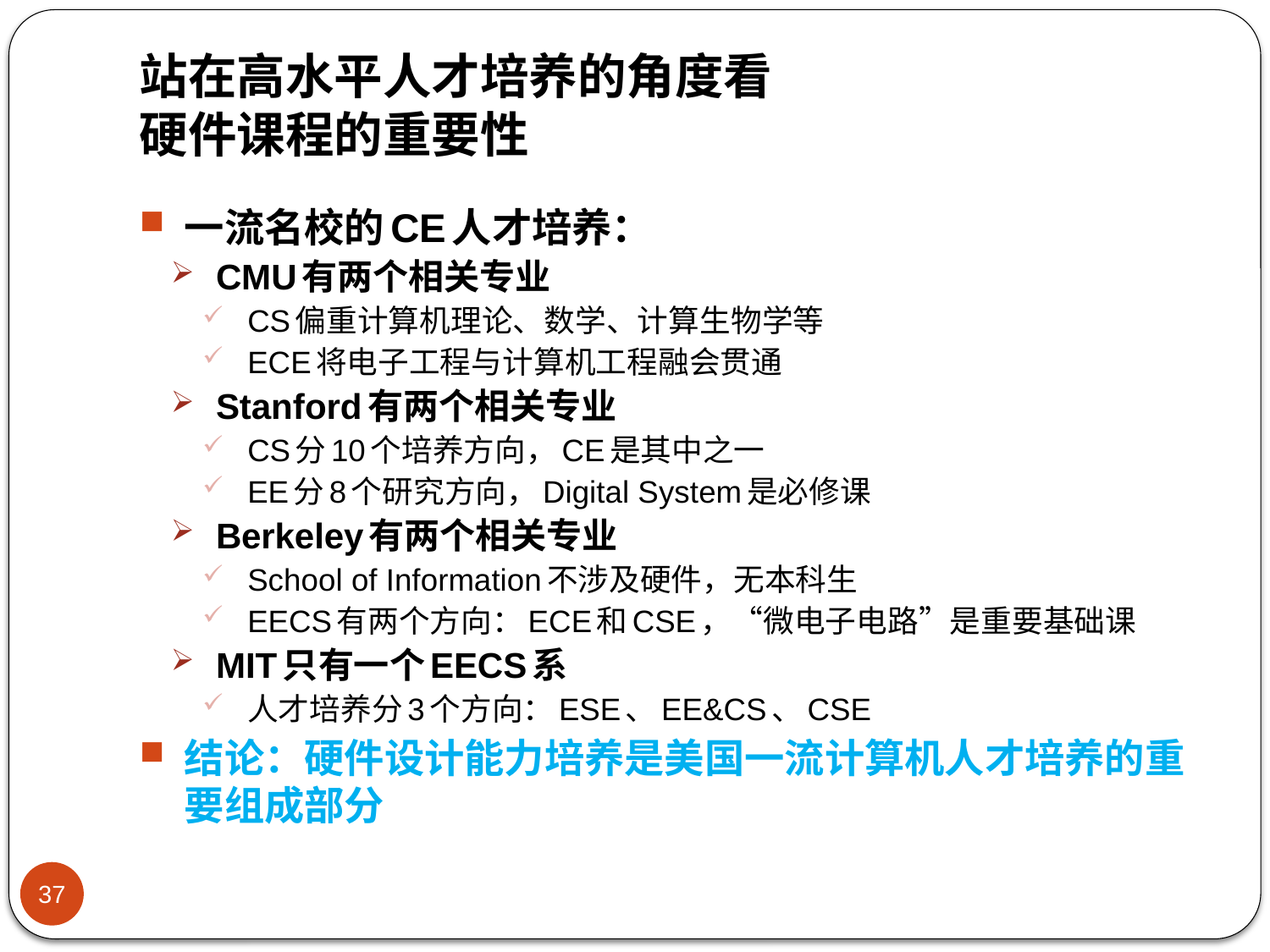

# 站在高水平人才培养的角度看 硬件课程的重要性
一流名校的CE人才培养：
CMU有两个相关专业
CS偏重计算机理论、数学、计算生物学等
ECE将电子工程与计算机工程融会贯通
Stanford有两个相关专业
CS分10个培养方向，CE是其中之一
EE分8个研究方向，Digital System是必修课
Berkeley有两个相关专业
School of Information不涉及硬件，无本科生
EECS有两个方向：ECE和CSE，“微电子电路”是重要基础课
MIT只有一个EECS系
人才培养分3个方向：ESE、EE&CS、CSE
结论：硬件设计能力培养是美国一流计算机人才培养的重要组成部分
37